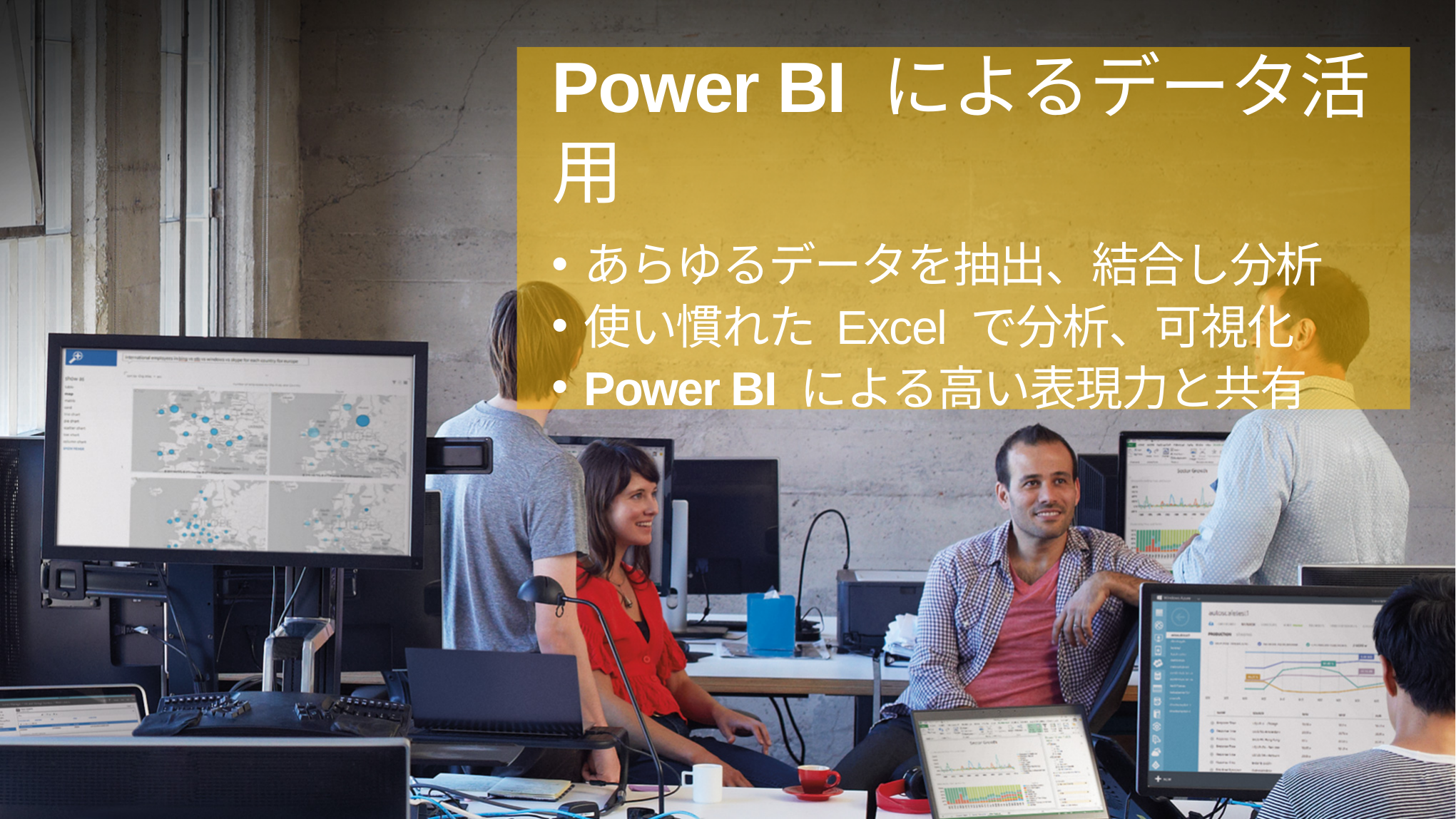

Power BI によるデータ活用
あらゆるデータを抽出、結合し分析
使い慣れた Excel で分析、可視化
Power BI による高い表現力と共有